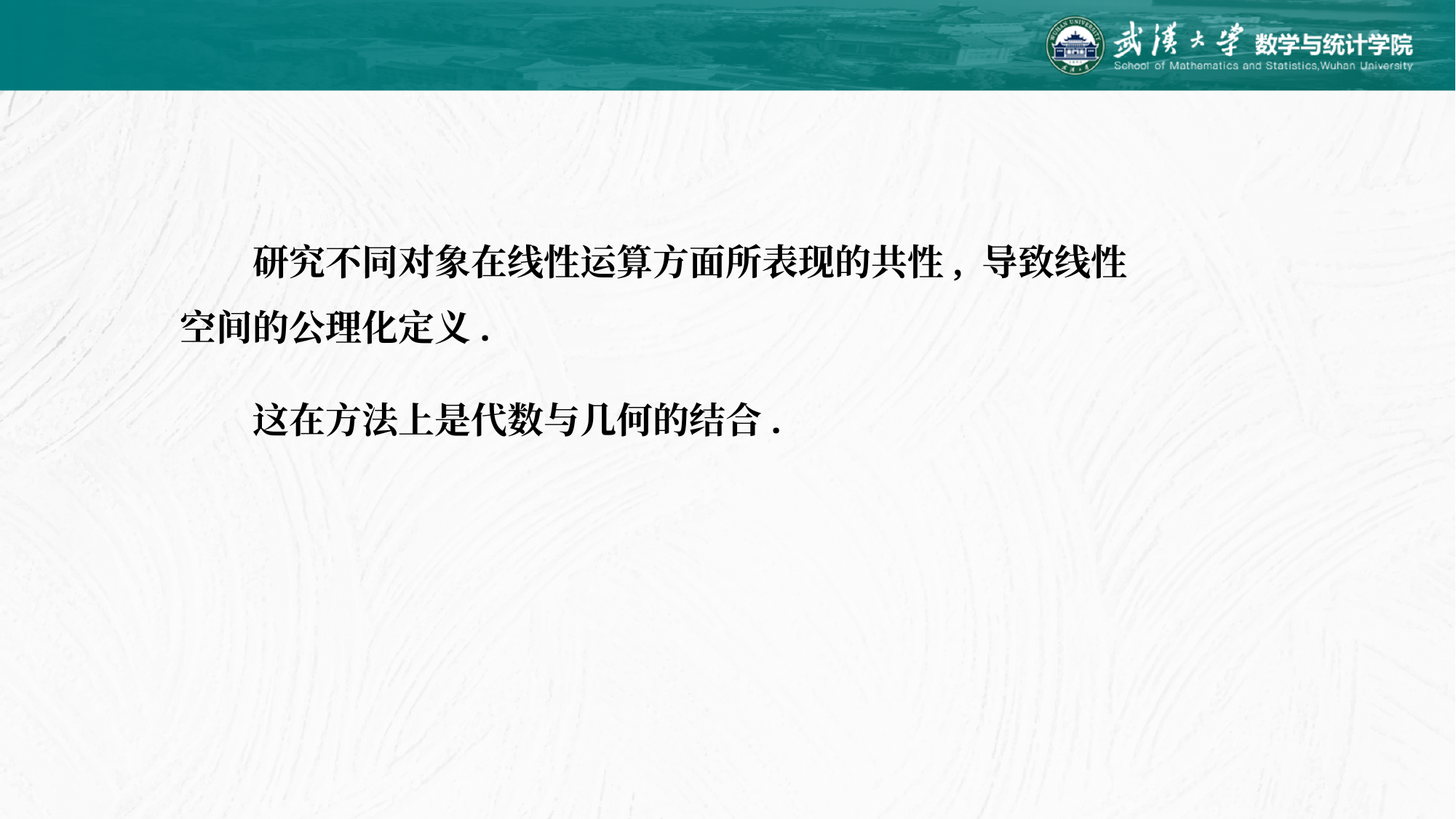

研究不同对象在线性运算方面所表现的共性, 导致线性空间的公理化定义.
这在方法上是代数与几何的结合.